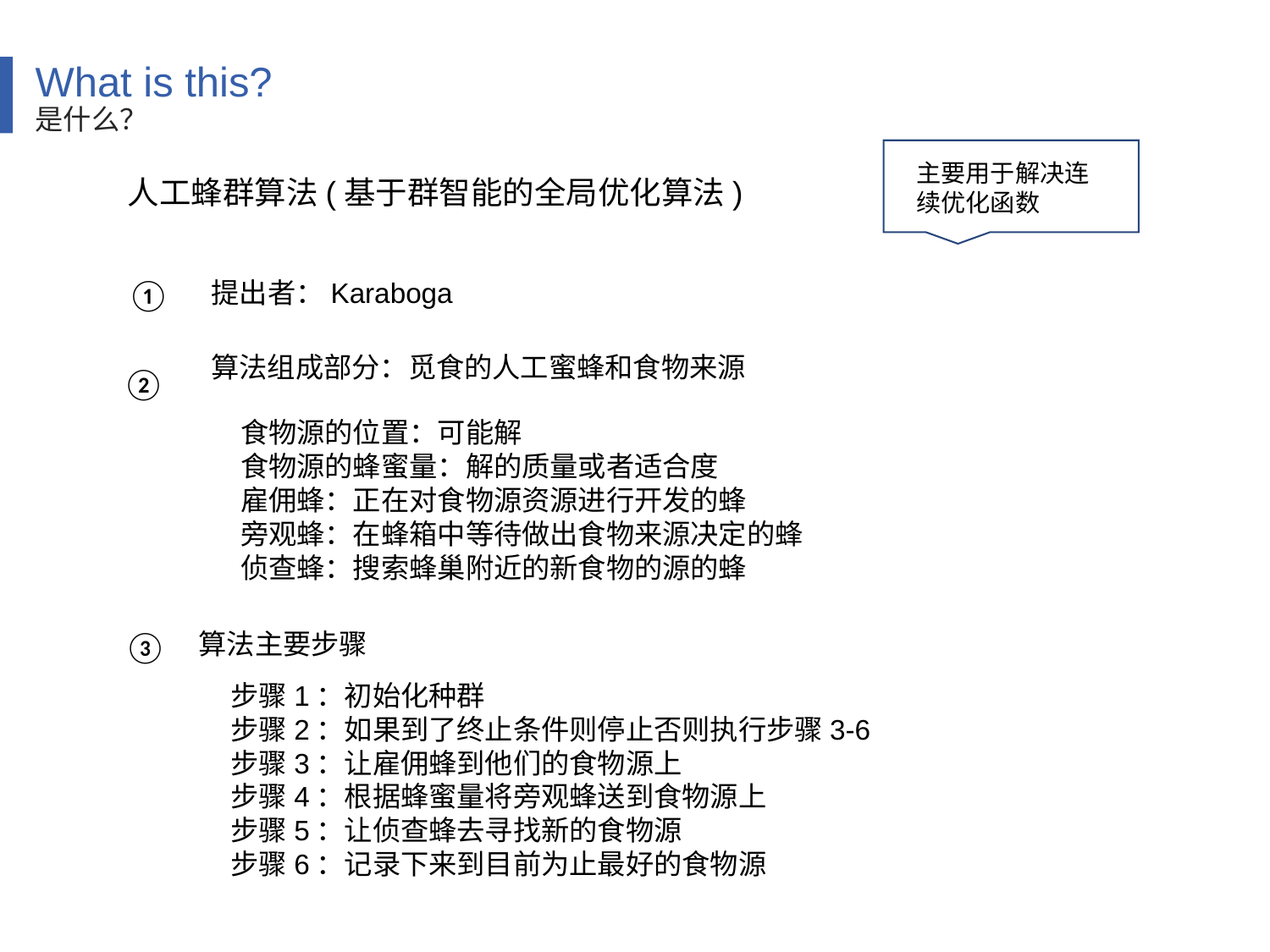

What is this?
是什么？

主要用于解决连续优化函数
人工蜂群算法(基于群智能的全局优化算法)
①
提出者：Karaboga
算法组成部分：觅食的人工蜜蜂和食物来源
②
食物源的位置：可能解
食物源的蜂蜜量：解的质量或者适合度
雇佣蜂：正在对食物源资源进行开发的蜂
旁观蜂：在蜂箱中等待做出食物来源决定的蜂
侦查蜂：搜索蜂巢附近的新食物的源的蜂

③
算法主要步骤
步骤1：初始化种群
步骤2：如果到了终止条件则停止否则执行步骤3-6
步骤3：让雇佣蜂到他们的食物源上
步骤4：根据蜂蜜量将旁观蜂送到食物源上
步骤5：让侦查蜂去寻找新的食物源
步骤6：记录下来到目前为止最好的食物源